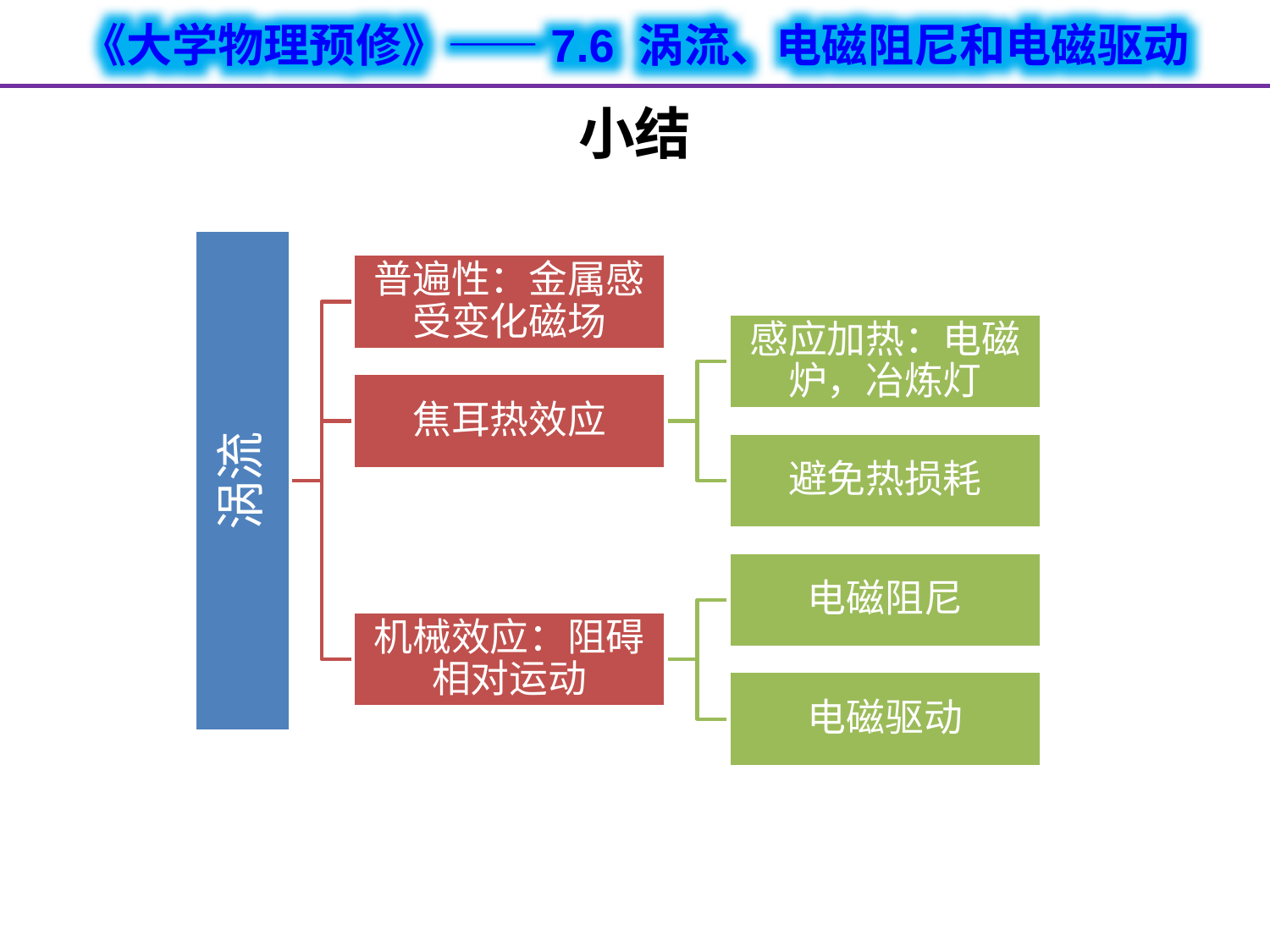

# 小结

涡流
普遍性：金属感受变化磁场
焦耳热效应
感应加热：电磁炉，冶炼灯
避免热损耗
机械效应：阻碍相对运动
电磁阻尼
电磁驱动